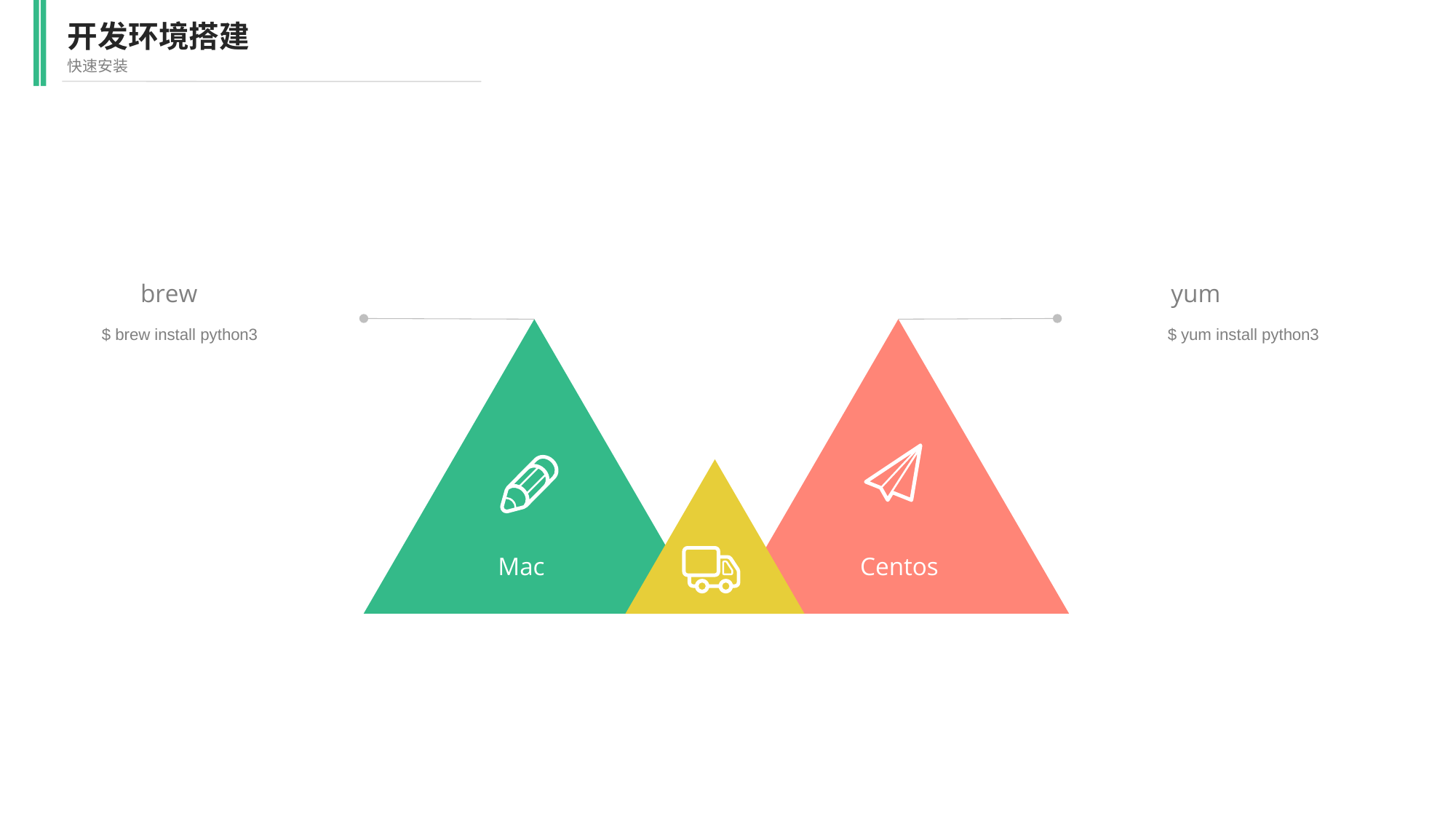

开发环境搭建
快速安装

brew
$ brew install python3
yum
$ yum install python3

Mac

Centos